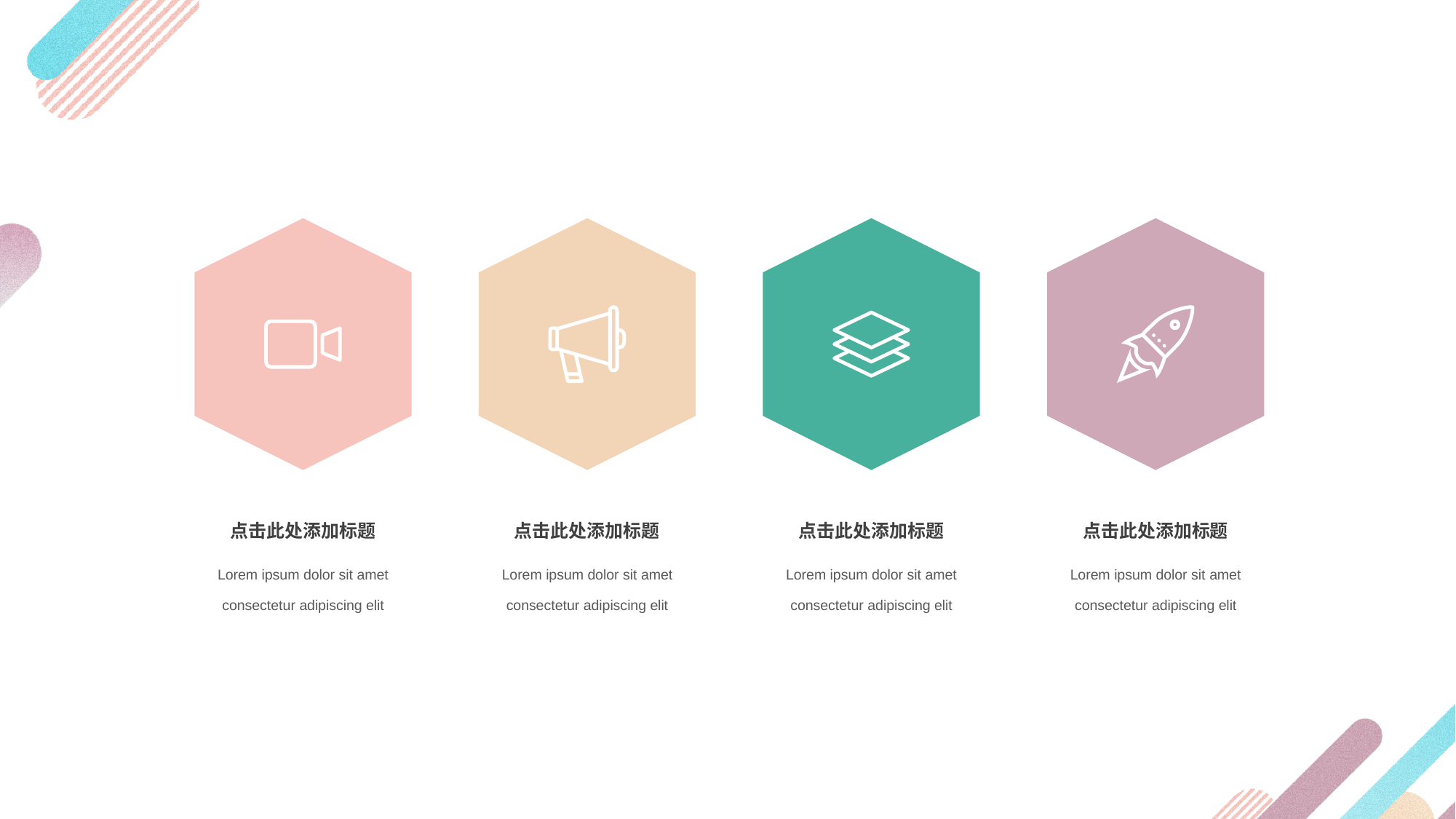

点击此处添加标题
Lorem ipsum dolor sit amet consectetur adipiscing elit
点击此处添加标题
Lorem ipsum dolor sit amet consectetur adipiscing elit
点击此处添加标题
Lorem ipsum dolor sit amet consectetur adipiscing elit
点击此处添加标题
Lorem ipsum dolor sit amet consectetur adipiscing elit